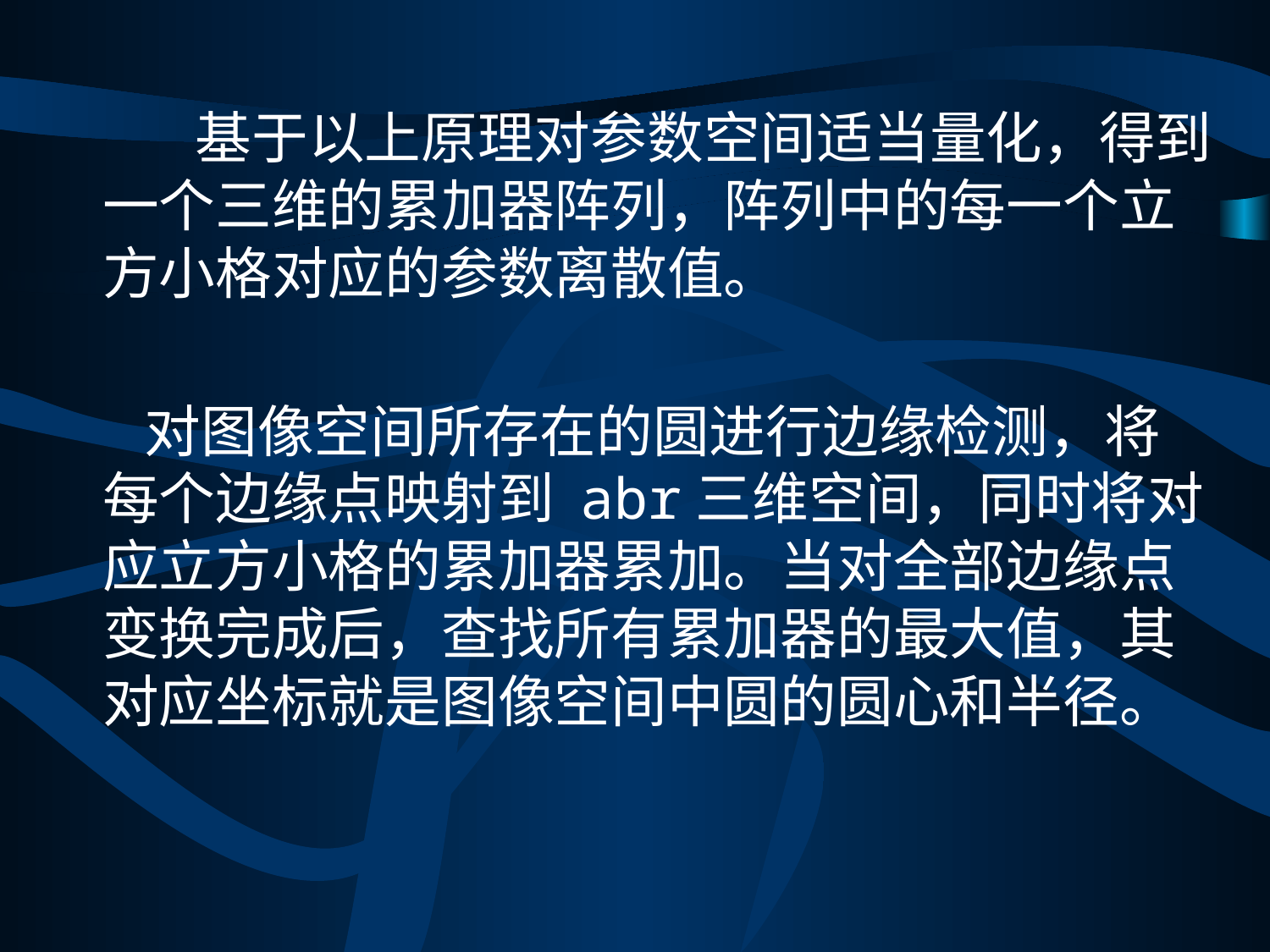

基于以上原理对参数空间适当量化，得到一个三维的累加器阵列，阵列中的每一个立方小格对应的参数离散值。

      对图像空间所存在的圆进行边缘检测，将每个边缘点映射到 abr三维空间，同时将对应立方小格的累加器累加。当对全部边缘点变换完成后，查找所有累加器的最大值，其对应坐标就是图像空间中圆的圆心和半径。